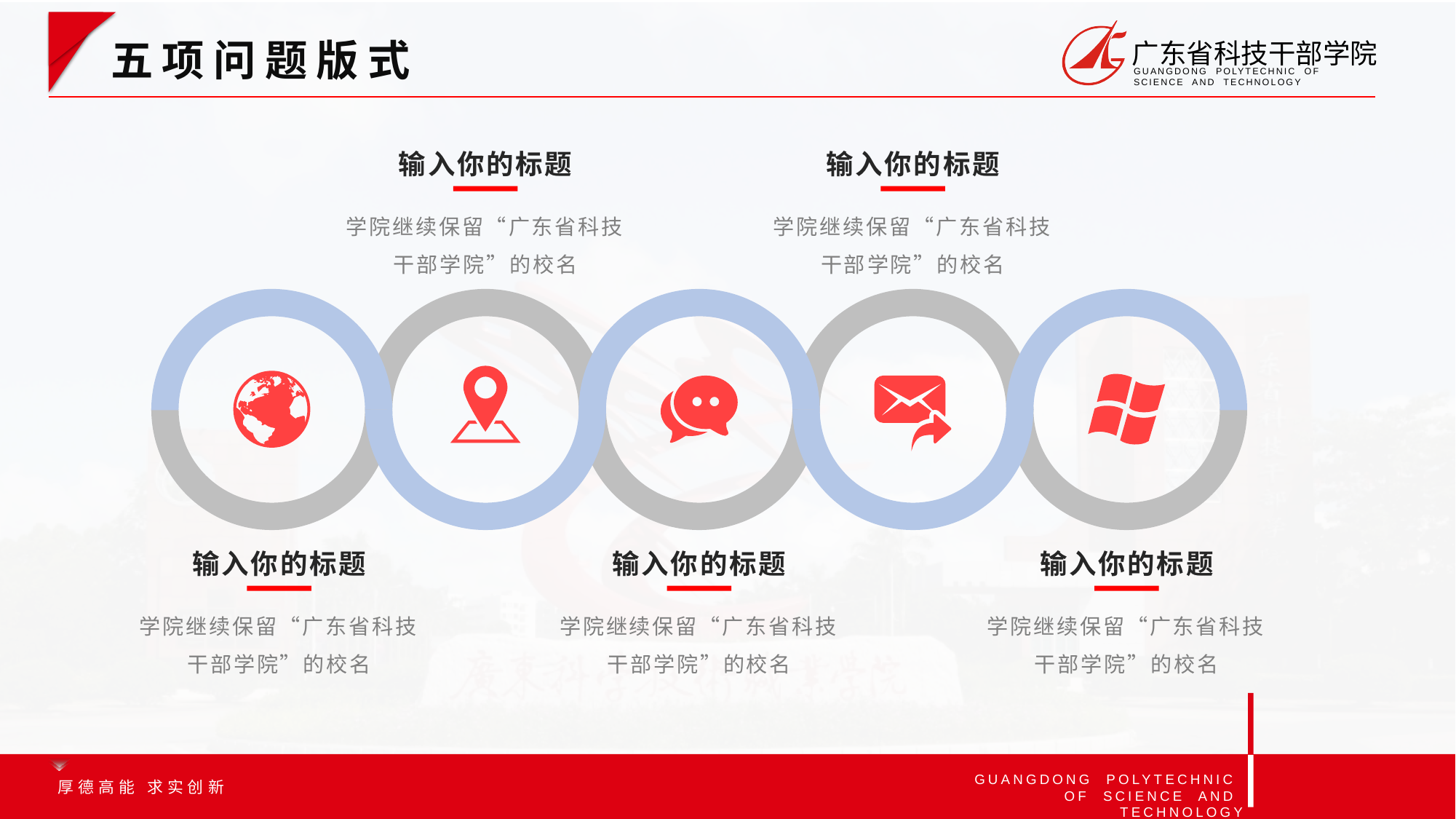

文件☞选项☞保存☞即可设置自动保存PPT

视图☞勾选/取消参考线
五项问题版式
输入你的标题
输入你的标题

学院继续保留“广东省科技干部学院”的校名
学院继续保留“广东省科技干部学院”的校名

输入你的标题
输入你的标题
输入你的标题

学院继续保留“广东省科技干部学院”的校名
学院继续保留“广东省科技干部学院”的校名
学院继续保留“广东省科技干部学院”的校名